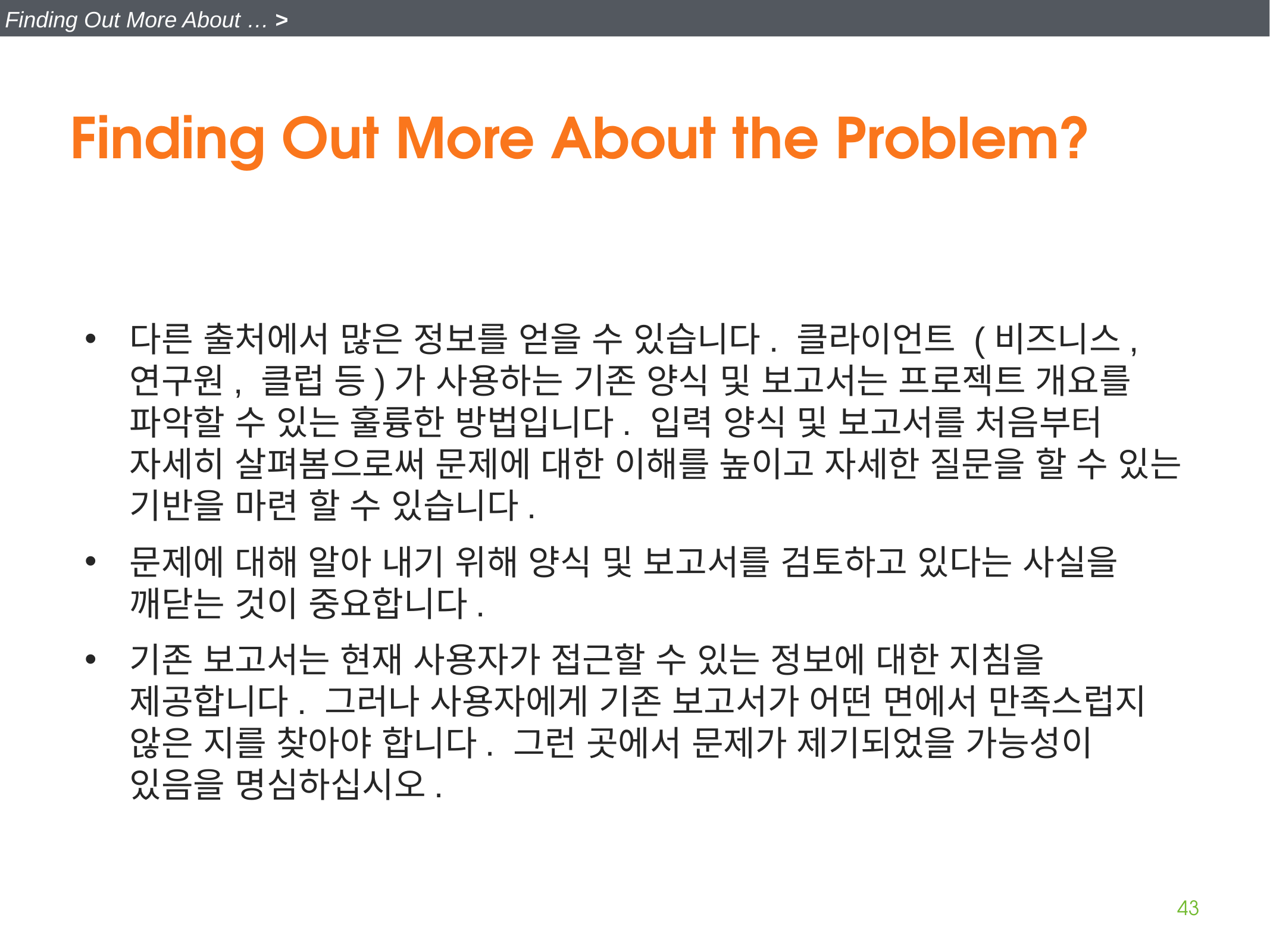

Finding Out More About … >
# Finding Out More About the Problem?
다른 출처에서 많은 정보를 얻을 수 있습니다. 클라이언트 (비즈니스, 연구원, 클럽 등)가 사용하는 기존 양식 및 보고서는 프로젝트 개요를 파악할 수 있는 훌륭한 방법입니다. 입력 양식 및 보고서를 처음부터 자세히 살펴봄으로써 문제에 대한 이해를 높이고 자세한 질문을 할 수 있는 기반을 마련 할 수 있습니다.
문제에 대해 알아 내기 위해 양식 및 보고서를 검토하고 있다는 사실을 깨닫는 것이 중요합니다.
기존 보고서는 현재 사용자가 접근할 수 있는 정보에 대한 지침을 제공합니다. 그러나 사용자에게 기존 보고서가 어떤 면에서 만족스럽지 않은 지를 찾아야 합니다. 그런 곳에서 문제가 제기되었을 가능성이 있음을 명심하십시오.
43